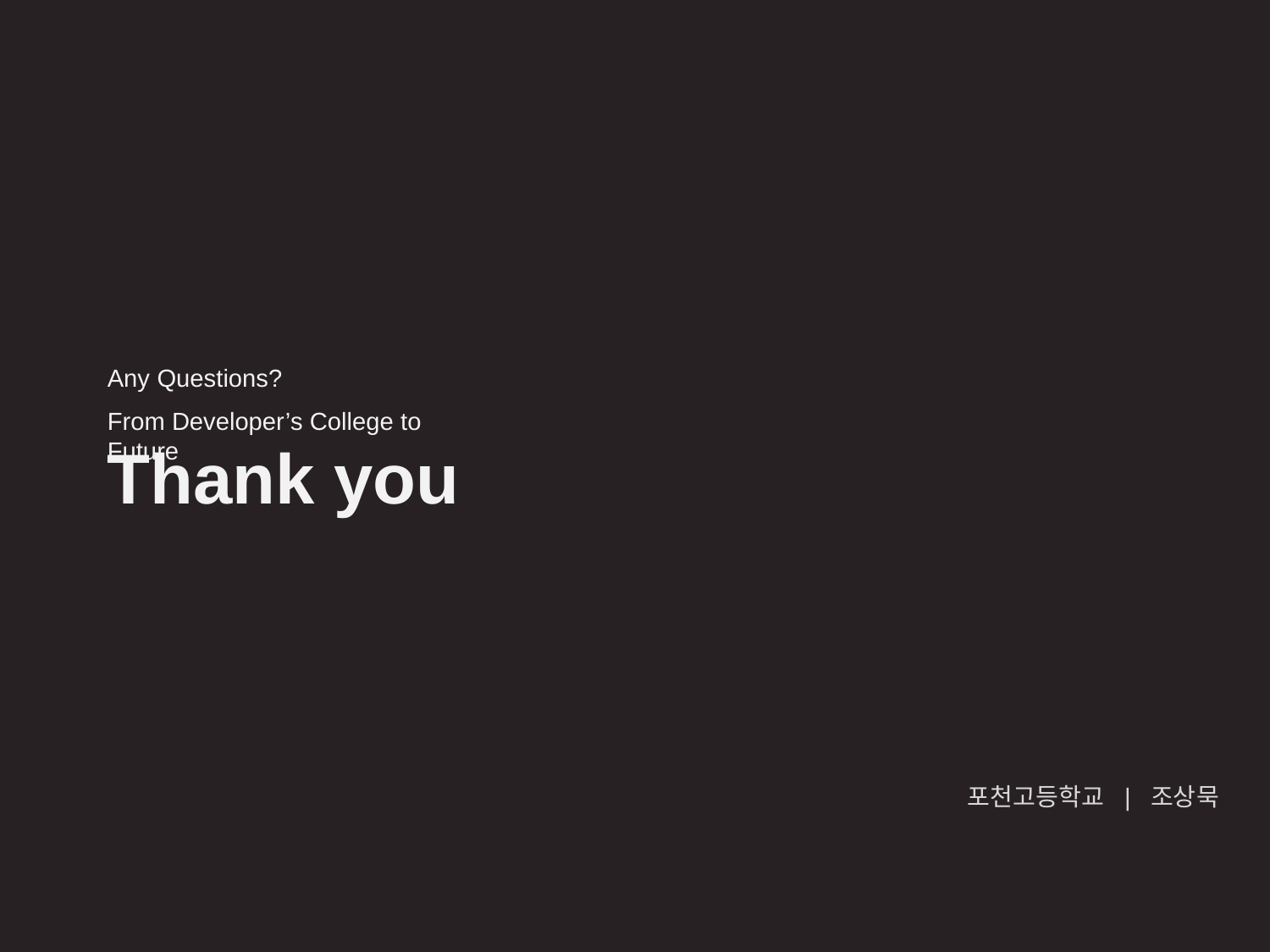

Any Questions?
From Developer’s College to Future
Thank you
포천고등학교  |  조상묵